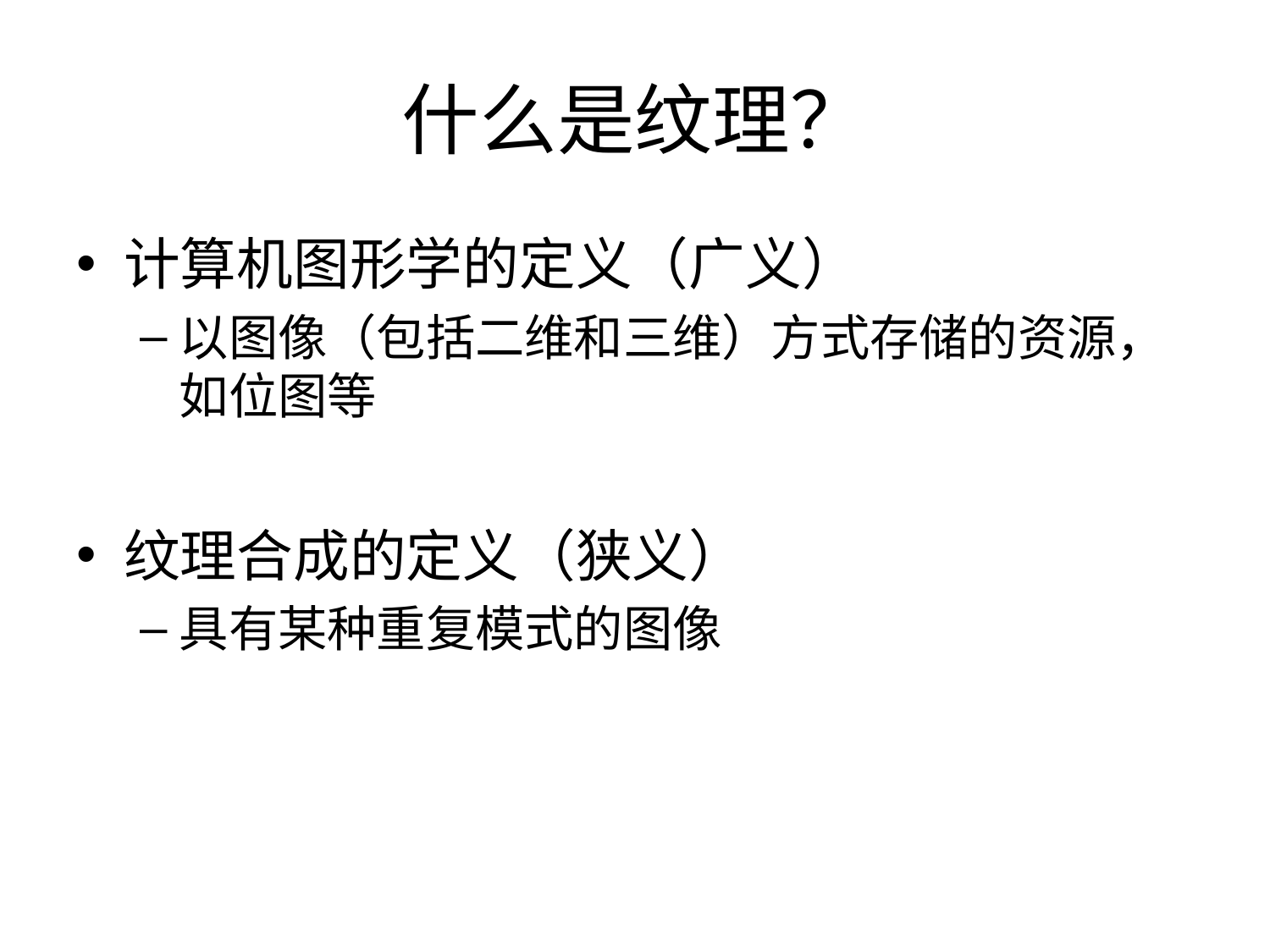

# 什么是纹理？
计算机图形学的定义（广义）
以图像（包括二维和三维）方式存储的资源，如位图等

纹理合成的定义（狭义）
具有某种重复模式的图像